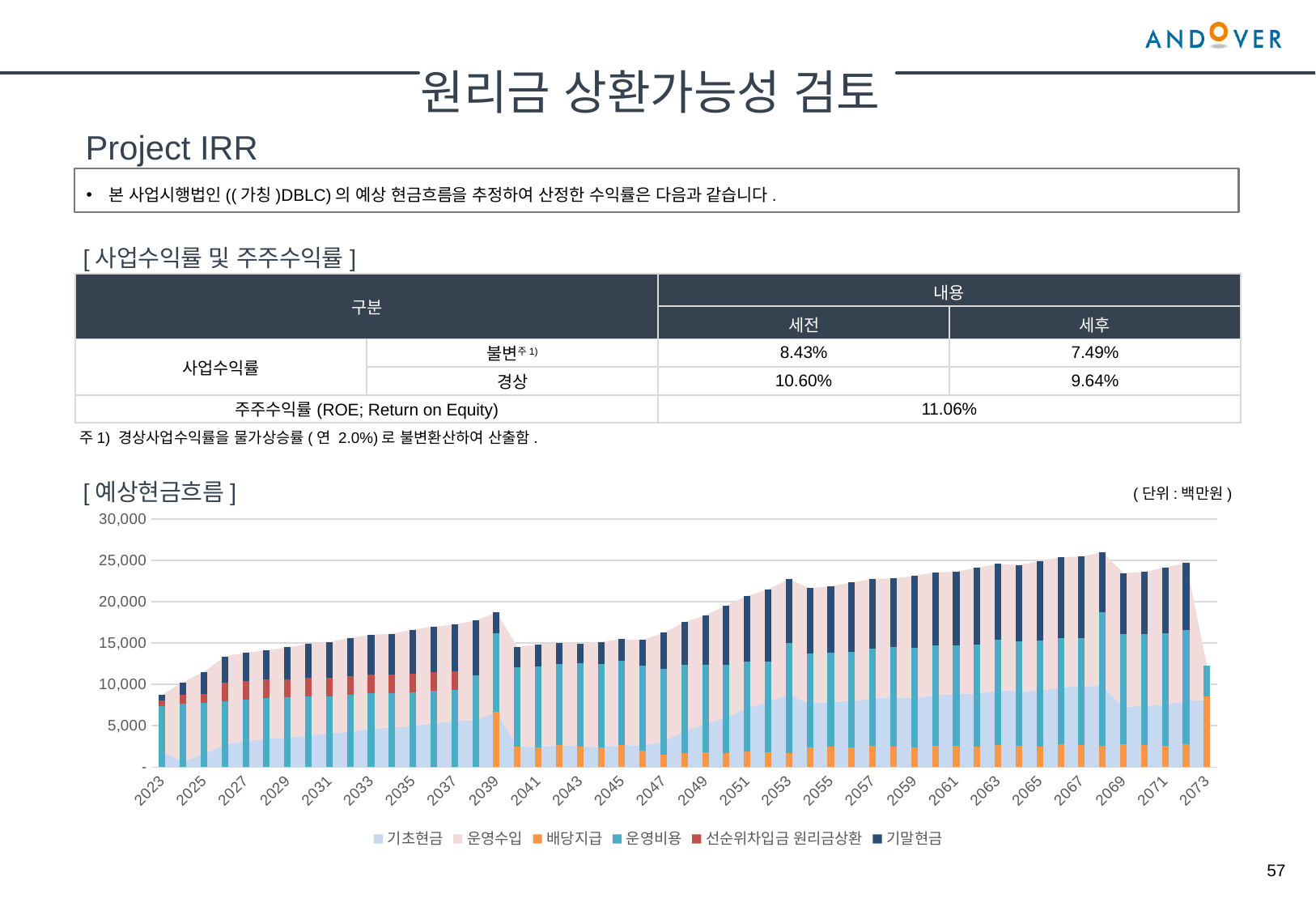

원리금 상환가능성 검토
Project IRR
본 사업시행법인((가칭)DBLC)의 예상 현금흐름을 추정하여 산정한 수익률은 다음과 같습니다.
[사업수익률 및 주주수익률]
| 구분 | 구분 | 내용 |  |
| --- | --- | --- | --- |
|  |  | 세전 | 세후 |
| 사업수익률 | 불변주1) | 8.43% | 7.49% |
|  | 경상 | 10.60% | 9.64% |
| 주주수익률(ROE; Return on Equity) |  | 11.06% |  |
주1) 경상사업수익률을 물가상승률(연 2.0%)로 불변환산하여 산출함.
[예상현금흐름]
(단위:백만원)

### Chart

| Category | 기초현금 | 운영수입 | 배당지급 | 운영비용 | 선순위차입금 원리금상환 | 기말현금 |
|---|---|---|---|---|---|---|
| 2023 | 1839.0 | 6932.954081250002 | 0.0 | 7326.546267932832 | 780.0 | 665.4078133171715 |
| 2024 | 665.4078133171715 | 9596.79821875 | 0.0 | 7664.433207746517 | 1040.0 | 1557.7728243206548 |
| 2025 | 1557.7728243206548 | 9981.73579375 | 0.0 | 7768.234851011505 | 1040.0 | 2731.2737670591505 |
| 2026 | 2731.2737670591505 | 10652.639035 | 0.0 | 7990.3308390375205 | 2250.8670801497356 | 3142.714882871894 |
| 2027 | 3142.714882871894 | 10710.714045 | 0.0 | 8182.495732501445 | 2250.8670801497356 | 3420.066115220716 |
| 2028 | 3420.066115220716 | 10710.714045 | 0.0 | 8381.674926186059 | 2250.8670801497356 | 3498.2381538849213 |
| 2029 | 3498.2381538849213 | 11005.2586812375 | 0.0 | 8399.661966711938 | 2250.8670801497356 | 3852.967788260748 |
| 2030 | 3852.967788260748 | 11032.035466349998 | 0.0 | 8525.397420417044 | 2250.8670801497356 | 4108.738754043967 |
| 2031 | 4108.738754043967 | 11032.035466349998 | 0.0 | 8595.779713469128 | 2250.8670801497356 | 4294.127426775101 |
| 2032 | 4294.127426775101 | 11335.416441674624 | 0.0 | 8728.497967944573 | 2250.867080149736 | 4650.178820355416 |
| 2033 | 4650.178820355416 | 11362.9965303405 | 0.0 | 8980.065283311083 | 2250.8670801497365 | 4782.242987235098 |
| 2034 | 4782.242987235098 | 11362.9965303405 | 0.0 | 8935.314822141007 | 2250.8670801497365 | 4959.057615284855 |
| 2035 | 4959.057615284855 | 11675.478934924864 | 0.0 | 9074.661985028628 | 2250.8670801497365 | 5309.007485031354 |
| 2036 | 5309.007485031354 | 11703.886426250716 | 0.0 | 9213.641729389126 | 2250.8670801497365 | 5548.385101743207 |
| 2037 | 5548.385101743207 | 11703.886426250716 | 0.0 | 9294.058687718603 | 2250.8670801497365 | 5707.345760125583 |
| 2038 | 5707.345760125583 | 12025.743302972609 | 0.0 | 11078.752725741773 | 0.0 | 6654.336337356419 |
| 2039 | 6654.336337356419 | 12055.003019038237 | 6654.336337356419 | 9567.895249327199 | 0.0 | 2487.1077697110377 |
| 2040 | 2487.1077697110377 | 12055.003019038237 | 2487.1077697110377 | 9626.190049929826 | 0.0 | 2428.8129691084105 |
| 2041 | 2428.8129691084105 | 12386.51560206179 | 2428.8129691084114 | 9752.580087962358 | 0.0 | 2633.935514099431 |
| 2042 | 2633.935514099431 | 12416.653109609386 | 2633.935514099433 | 9877.425147619695 | 0.0 | 2539.227961989689 |
| 2043 | 2539.227961989689 | 12416.653109609386 | 2466.416539586749 | 10084.5105239925 | 0.0 | 2404.9540080198267 |
| 2044 | 2404.9540080198267 | 12758.111070123647 | 2404.954008019826 | 10068.891818113249 | 0.0 | 2689.219252010399 |
| 2045 | 2689.219252010399 | 12789.15270289767 | 2689.2192520103977 | 10197.761507044854 | 0.0 | 2591.3911958528183 |
| 2046 | 2591.3911958528183 | 12789.15270289767 | 1999.8286806499223 | 10261.43940383432 | 0.0 | 3119.275814266247 |
| 2047 | 3119.275814266247 | 13140.854402227355 | 1492.525162737105 | 10396.208613343098 | 0.0 | 4371.3964404133985 |
| 2048 | 4371.3964404133985 | 13172.827283984598 | 1656.0506048291081 | 10690.2295275113 | 0.0 | 5197.943592057589 |
| 2049 | 5197.943592057589 | 13172.827283984598 | 1755.2087240487358 | 10594.876349378073 | 0.0 | 6020.685802615377 |
| 2050 | 6020.685802615377 | 13535.080034294173 | 1689.6428144701233 | 10733.946000575774 | 0.0 | 7132.177021863653 |
| 2051 | 7132.177021863653 | 13568.012102504134 | 1874.4684615118817 | 10871.610257069591 | 0.0 | 7954.110405786314 |
| 2052 | 7954.110405786314 | 13568.012102504134 | 1807.7227883372711 | 10939.988944145256 | 0.0 | 8774.41077580792 |
| 2053 | 8774.41077580792 | 13941.132435322997 | 1740.1744694132888 | 13288.16409790794 | 0.0 | 7687.2046438096895 |
| 2054 | 7687.2046438096895 | 13975.052465579258 | 2406.662564679179 | 11360.382120558223 | 0.0 | 7895.212424151546 |
| 2055 | 7895.212424151546 | 13975.052465579258 | 2432.7789384609932 | 11458.134545549477 | 0.0 | 7979.351405720333 |
| 2056 | 7979.351405720333 | 14359.36640838269 | 2362.7578726452894 | 11606.61178015918 | 0.0 | 8369.348161298552 |
| 2057 | 8369.348161298552 | 14394.304039546638 | 2558.015933787607 | 11753.600222200796 | 0.0 | 8452.036044856788 |
| 2058 | 8452.036044856788 | 14394.304039546638 | 2486.290730878827 | 12023.05662548921 | 0.0 | 8336.992728035388 |
| 2059 | 8336.992728035388 | 14790.147400634172 | 2411.2944177206236 | 11979.764566090678 | 0.0 | 8736.081144858257 |
| 2060 | 8736.081144858257 | 14826.133160733038 | 2611.4853920705955 | 12131.531664401362 | 0.0 | 8819.197249119337 |
| 2061 | 8819.197249119337 | 14826.133160733038 | 2537.117139102138 | 12207.699738820611 | 0.0 | 8900.513531929626 |
| 2062 | 8900.513531929626 | 15233.8518226532 | 2461.844008225313 | 12366.146481838128 | 0.0 | 9306.374864519385 |
| 2063 | 9306.374864519385 | 15270.917155555031 | 2668.0631706180516 | 12739.528068363377 | 0.0 | 9169.700781092988 |
| 2064 | 9169.700781092988 | 15270.917155555031 | 2588.2915701544075 | 12601.371949712948 | 0.0 | 9250.954416780663 |
| 2065 | 9250.954416780663 | 15690.867377332796 | 2509.6993025033007 | 12764.923098171263 | 0.0 | 9667.199393438896 |
| 2066 | 9667.199393438896 | 15729.044670221685 | 2721.6031524074765 | 12927.191952900515 | 0.0 | 9747.448958352588 |
| 2067 | 9747.448958352588 | 15729.044670221685 | 2641.618397676484 | 13009.099238459821 | 0.0 | 9825.775992437968 |
| 2068 | 9825.775992437968 | 16161.59339865278 | 2560.6525295049255 | 16145.111624896937 | 0.0 | 7281.605236688885 |
| 2069 | 7281.605236688885 | 16200.916010328334 | 2745.073769942952 | 13336.584373219257 | 0.0 | 7400.86310385501 |
| 2070 | 7400.86310385501 | 16200.916010328334 | 2655.444001256832 | 13419.661695312008 | 0.0 | 7526.673417614504 |
| 2071 | 7526.673417614504 | 16646.441200612364 | 2571.453618087032 | 13594.44527572361 | 0.0 | 8007.215724416225 |
| 2072 | 8007.215724416225 | 16686.943490638183 | 2795.1466032341286 | 13767.84648192085 | 0.0 | 8131.16612989943 |
| 2073 | 8131.16612989943 | 4171.735872659546 | 8591.46720344923 | 3711.4347991097607 | 0.0 | 0.0 |
|  |
| --- |
57